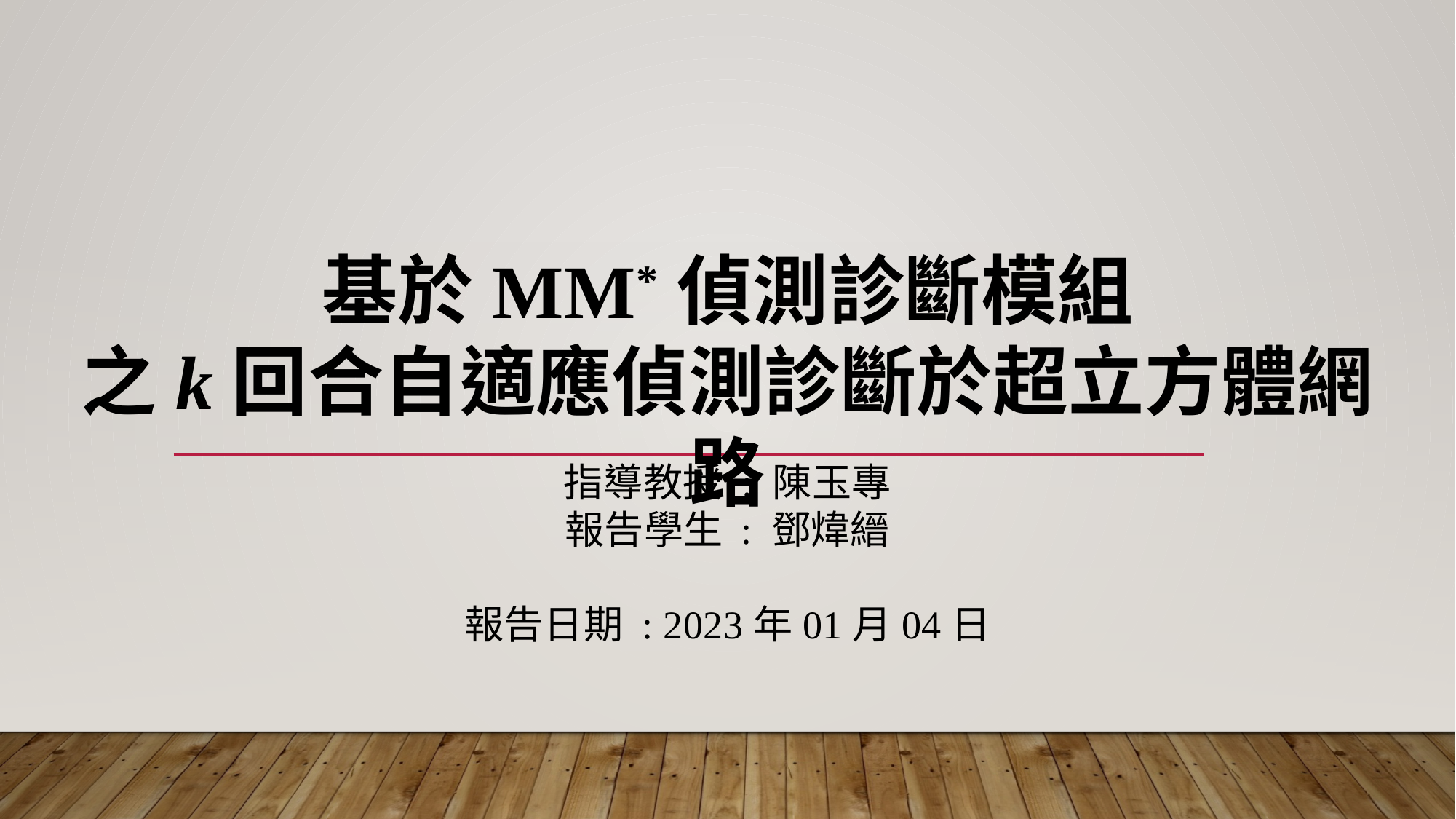

基於MM*偵測診斷模組
之k回合自適應偵測診斷於超立方體網路

指導教授 : 陳玉專
報告學生 : 鄧煒縉

報告日期 : 2023年01月04日